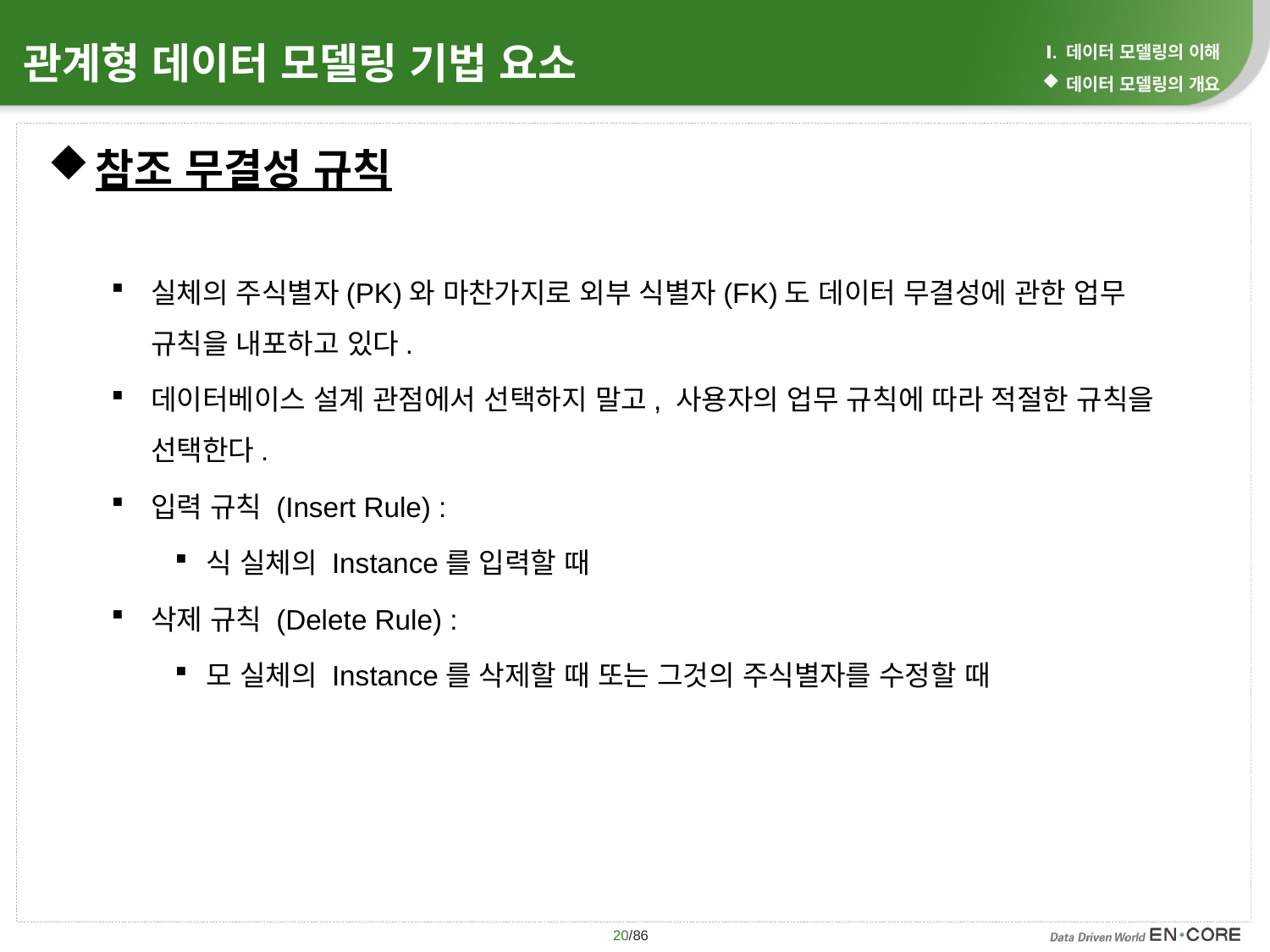

Ⅰ. 데이터 모델링의 이해
데이터 모델링의 개요
관계형 데이터 모델링 기법 요소
참조 무결성 규칙

실체의 주식별자(PK)와 마찬가지로 외부 식별자(FK)도 데이터 무결성에 관한 업무 규칙을 내포하고 있다.
데이터베이스 설계 관점에서 선택하지 말고, 사용자의 업무 규칙에 따라 적절한 규칙을 선택한다.
입력 규칙 (Insert Rule) :
식 실체의 Instance를 입력할 때
삭제 규칙 (Delete Rule) :
모 실체의 Instance를 삭제할 때 또는 그것의 주식별자를 수정할 때